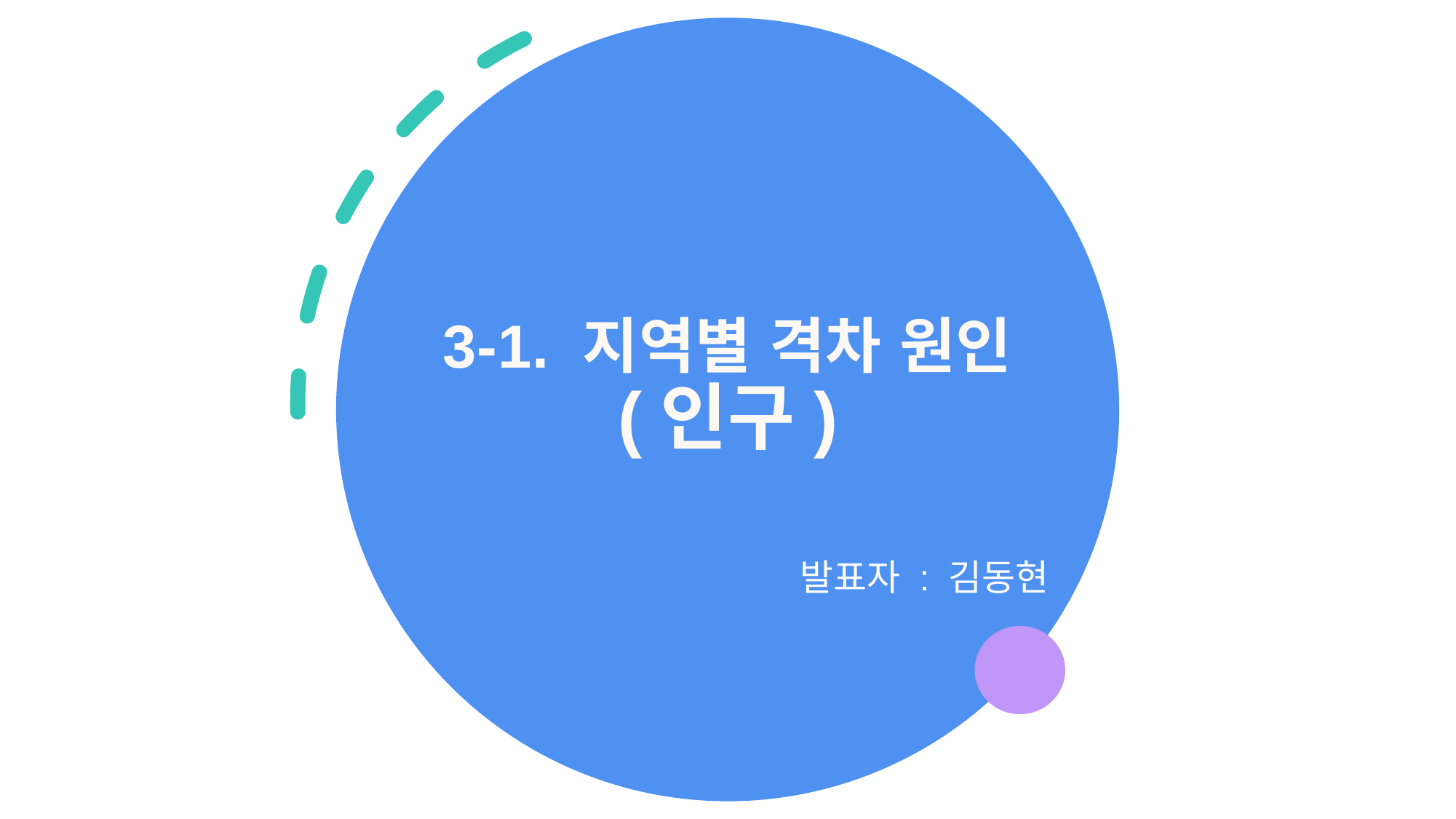

# 3-1. 지역별 격차 원인 (인구)
발표자 : 김동현